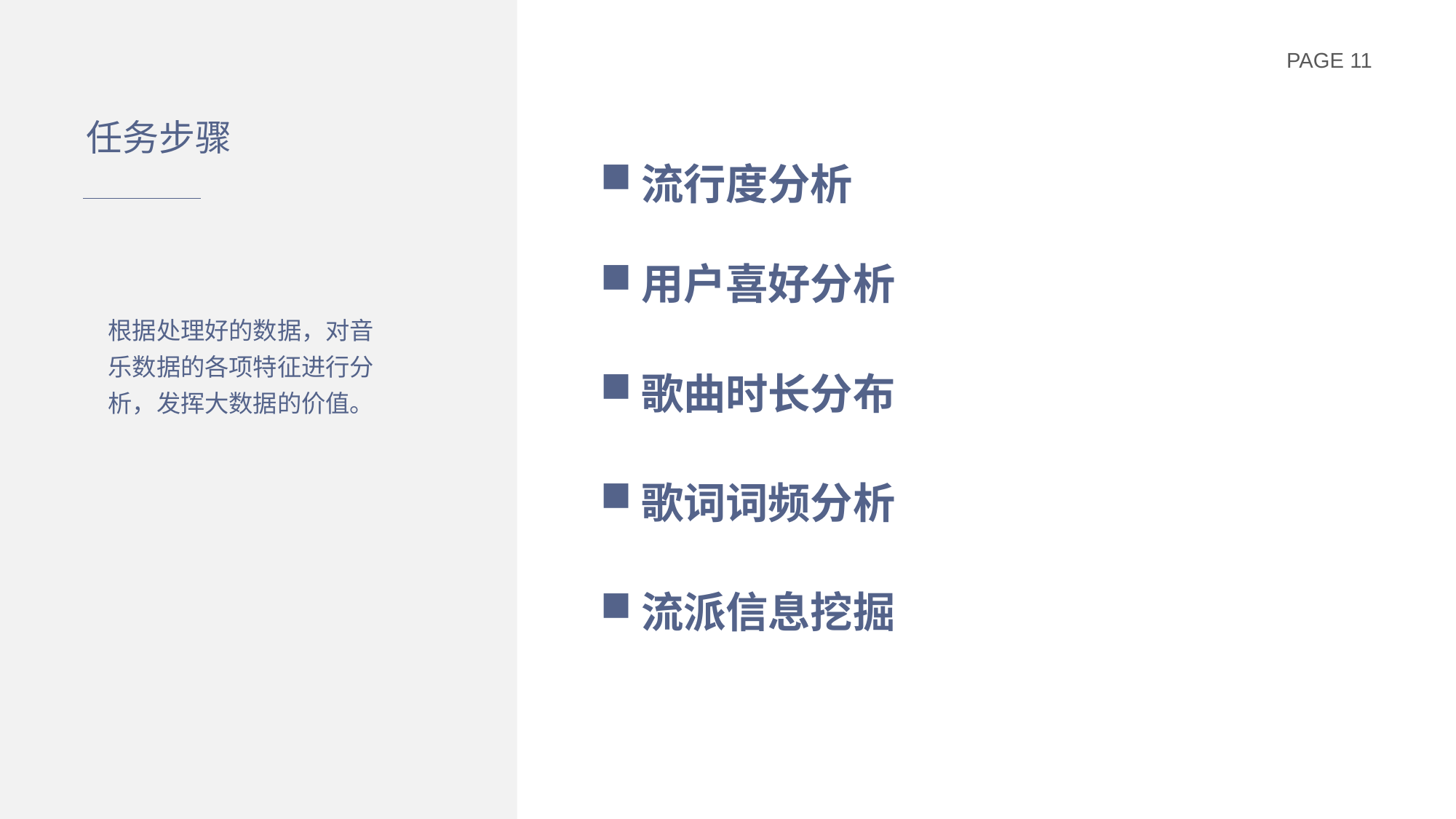

# 任务步骤
流行度分析
用户喜好分析
根据处理好的数据，对音乐数据的各项特征进行分析，发挥大数据的价值。
歌曲时长分布
歌词词频分析
流派信息挖掘